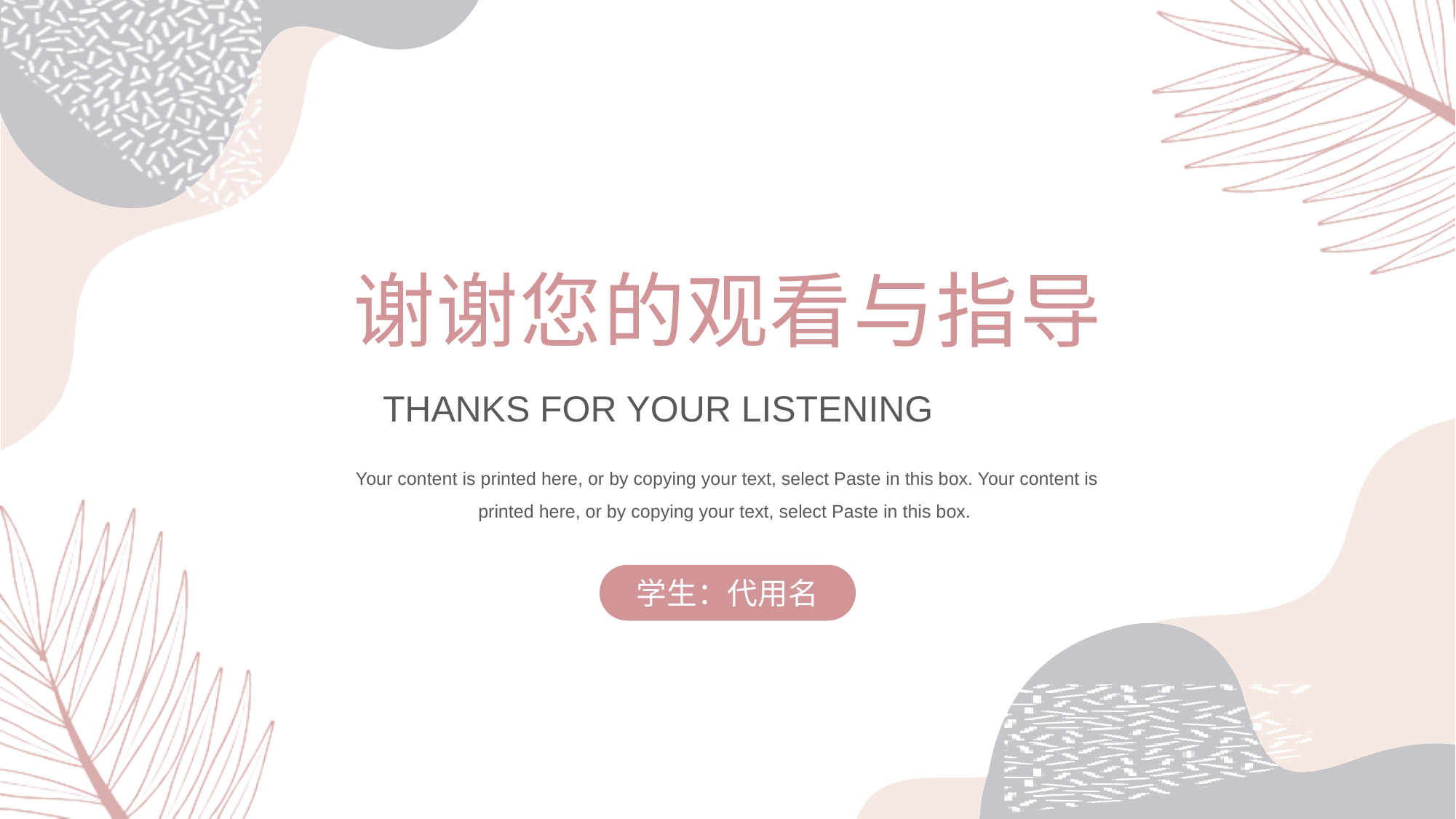

谢谢您的观看与指导
THANKS FOR YOUR LISTENING
Your content is printed here, or by copying your text, select Paste in this box. Your content is printed here, or by copying your text, select Paste in this box.

学生：代用名